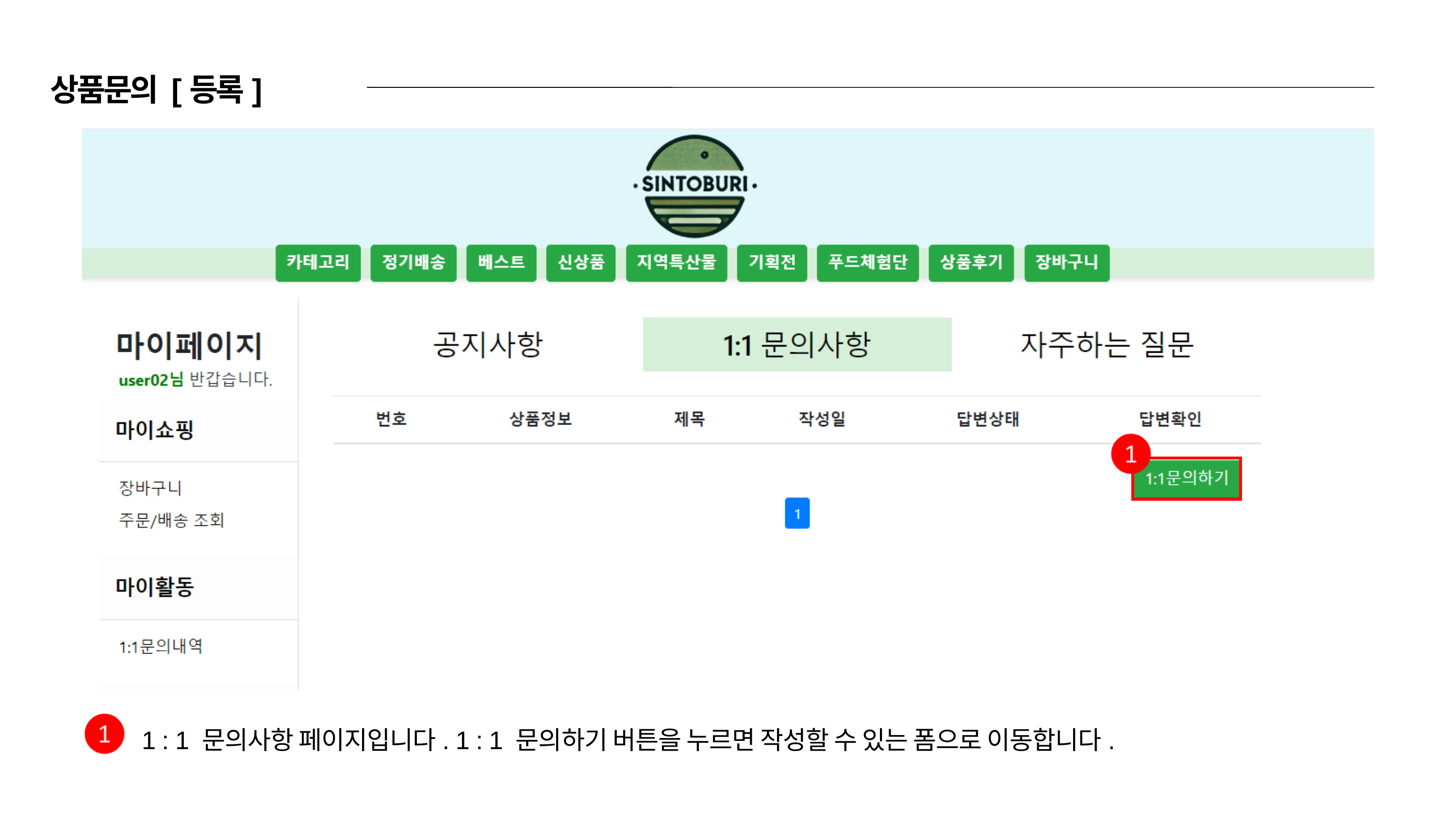

상품문의 [등록]

1 : 1 문의사항 페이지입니다. 1 : 1 문의하기 버튼을 누르면 작성할 수 있는 폼으로 이동합니다.